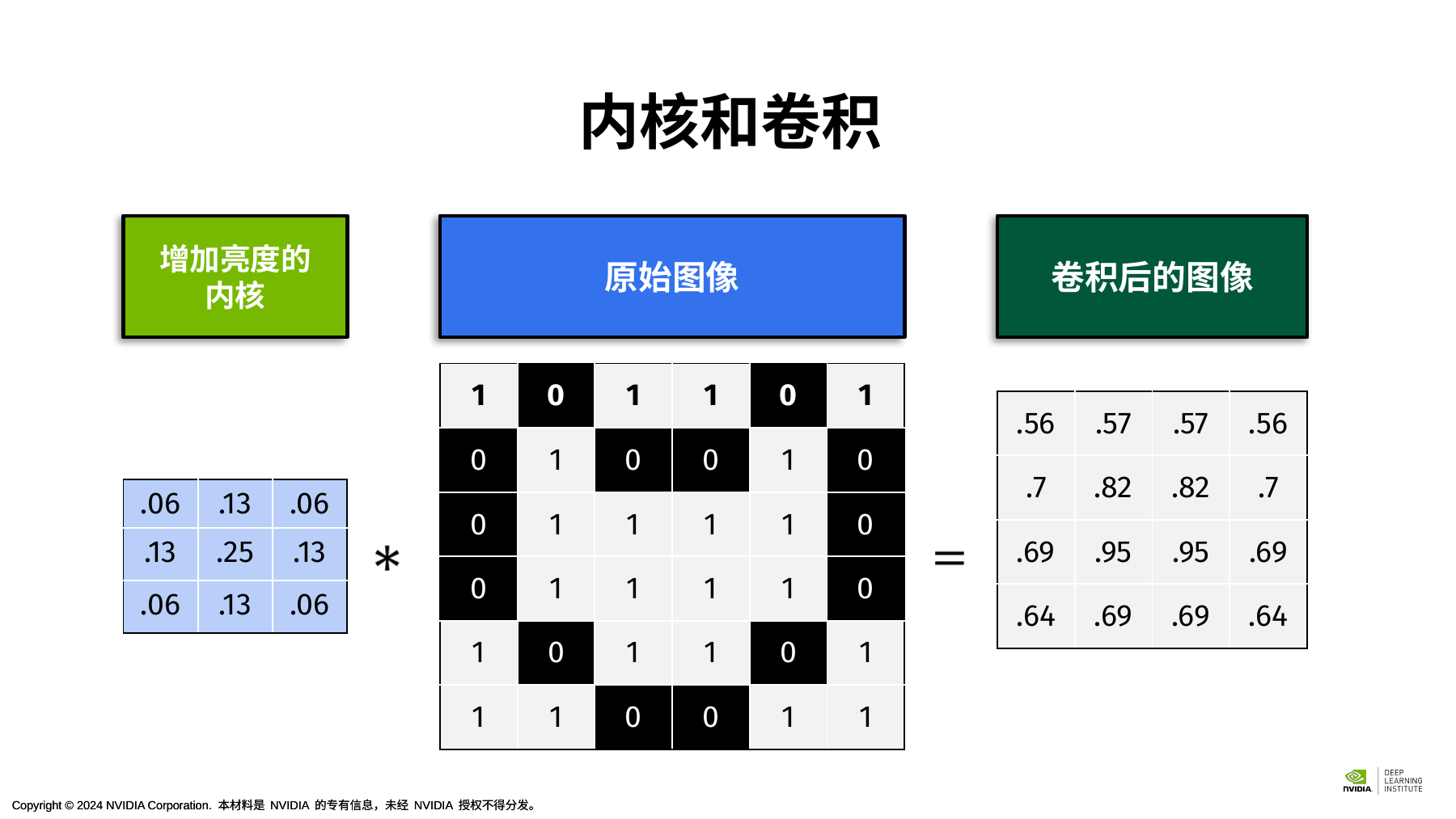

# 内核和卷积
增加亮度的
内核
原始图像
卷积后的图像
| 1 | 0 | 1 | 1 | 0 | 1 |
| --- | --- | --- | --- | --- | --- |
| 0 | 1 | 0 | 0 | 1 | 0 |
| 0 | 1 | 1 | 1 | 1 | 0 |
| 0 | 1 | 1 | 1 | 1 | 0 |
| 1 | 0 | 1 | 1 | 0 | 1 |
| 1 | 1 | 0 | 0 | 1 | 1 |
| .56 | .57 | .57 | .56 |
| --- | --- | --- | --- |
| .7 | .82 | .82 | .7 |
| .69 | .95 | .95 | .69 |
| .64 | .69 | .69 | .64 |
| .06 | .13 | .06 |
| --- | --- | --- |
| .13 | .25 | .13 |
| .06 | .13 | .06 |